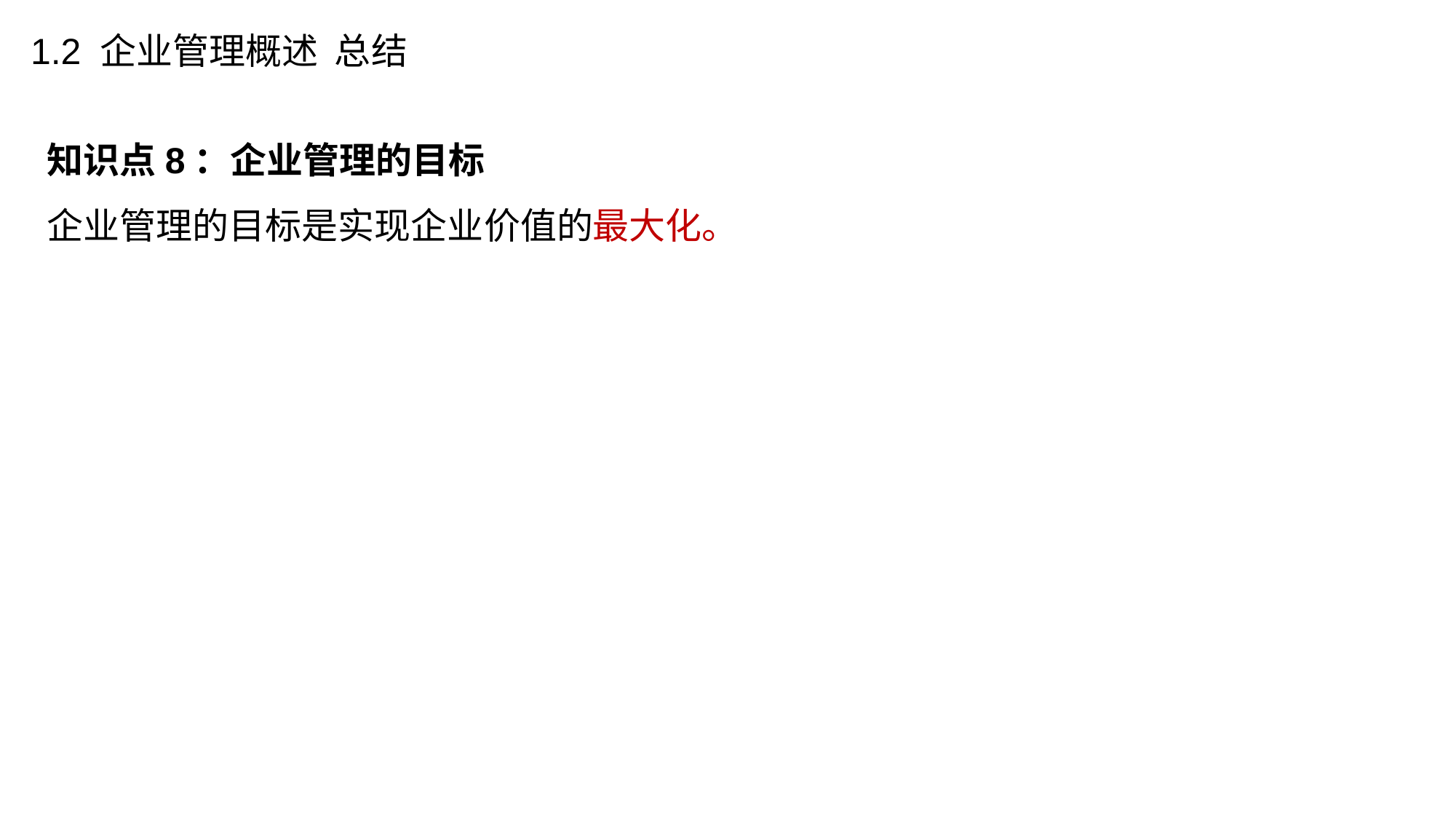

1.2 企业管理概述  总结
知识点8：企业管理的目标
企业管理的目标是实现企业价值的最大化。